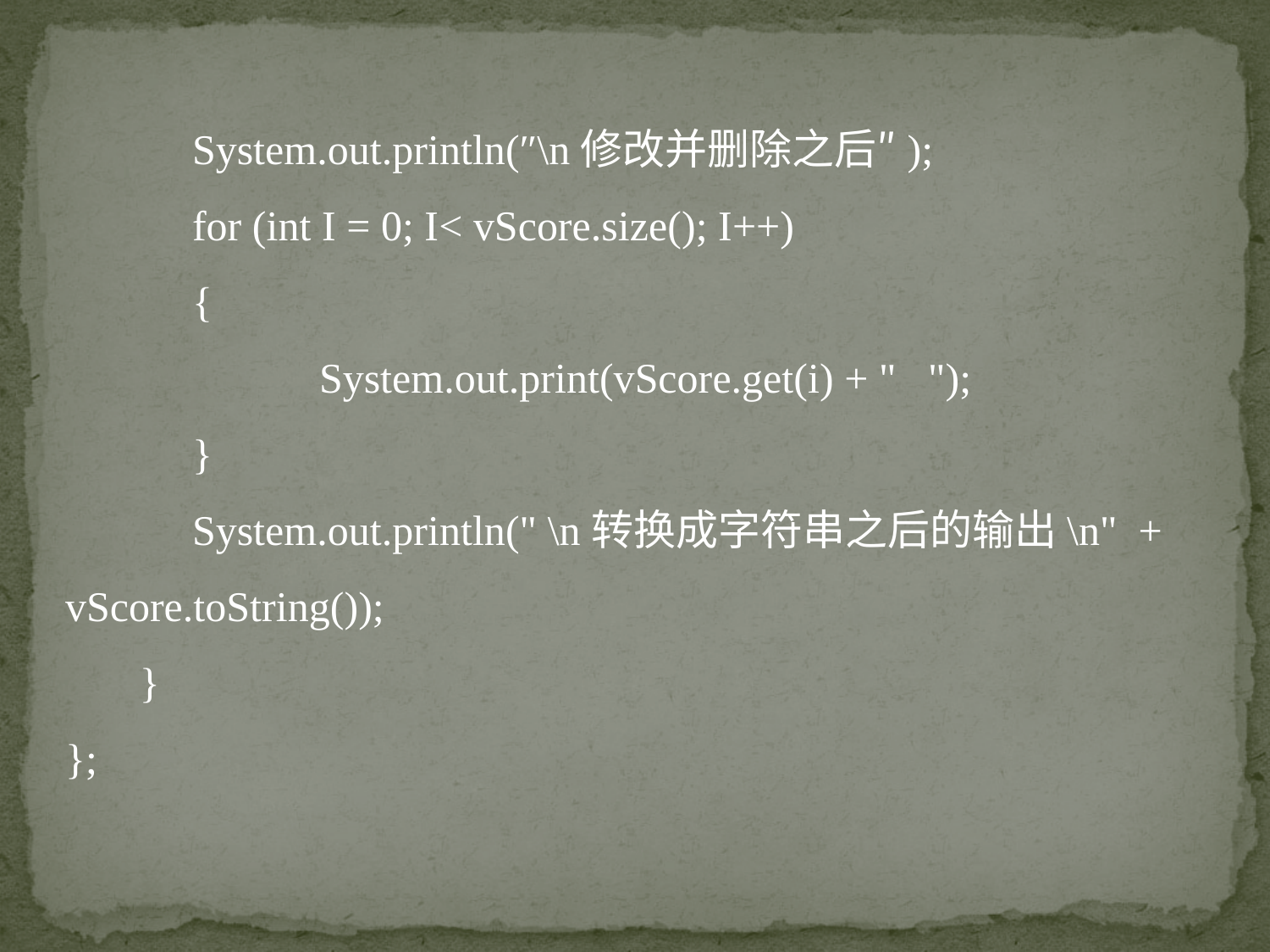

System.out.println(″\n修改并删除之后″);
	for (int I = 0; I< vScore.size(); I++)
	{
		System.out.print(vScore.get(i) + "   ");
	}
	System.out.println(" \n转换成字符串之后的输出\n"  + vScore.toString());
       }
};